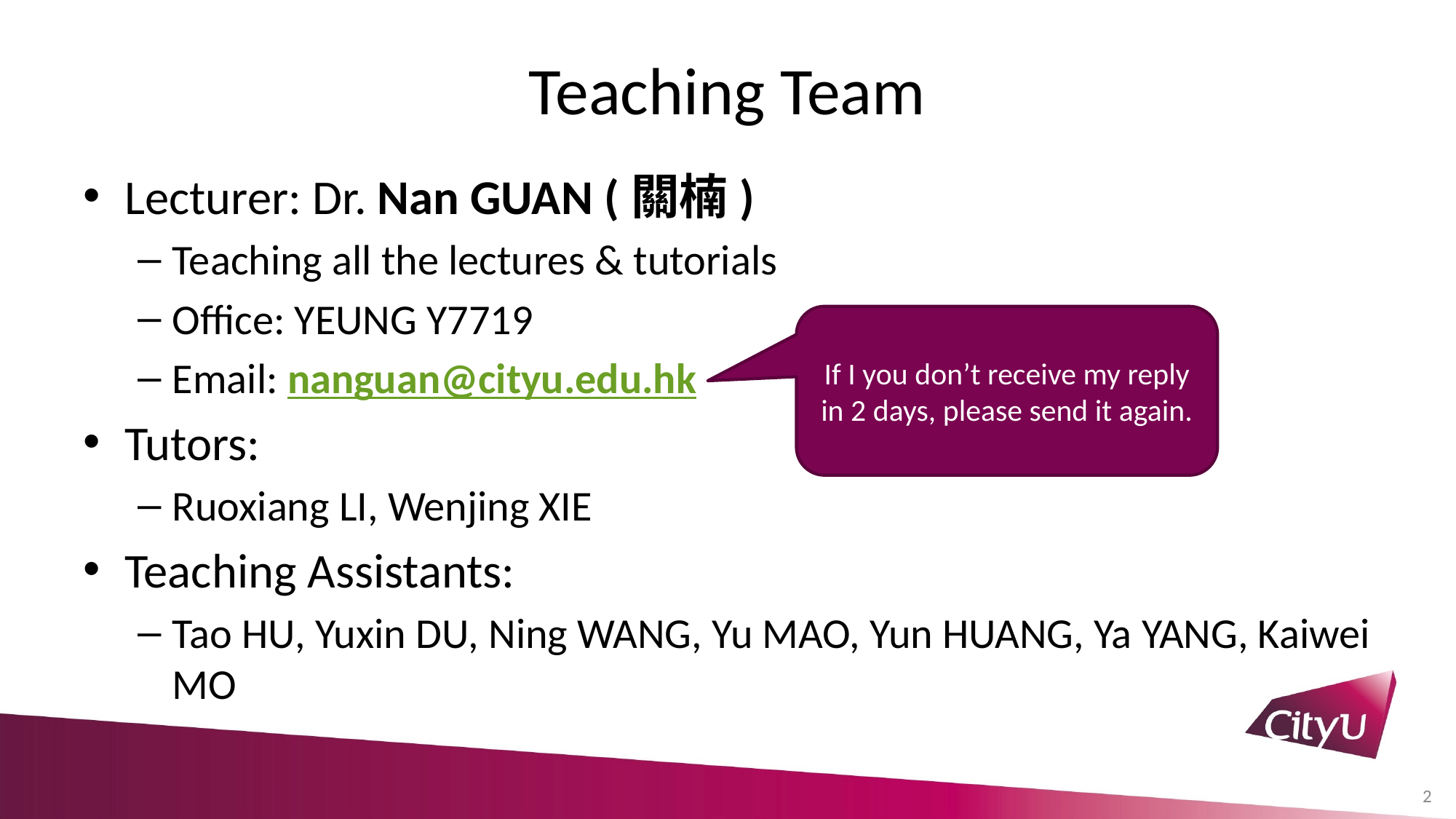

# Teaching Team
Lecturer: Dr. Nan GUAN (關楠)
Teaching all the lectures & tutorials
Office: YEUNG Y7719
Email: nanguan@cityu.edu.hk
Tutors:
Ruoxiang LI, Wenjing XIE
Teaching Assistants:
Tao HU, Yuxin DU, Ning WANG, Yu MAO, Yun HUANG, Ya YANG, Kaiwei MO
If I you don’t receive my reply in 2 days, please send it again.
2